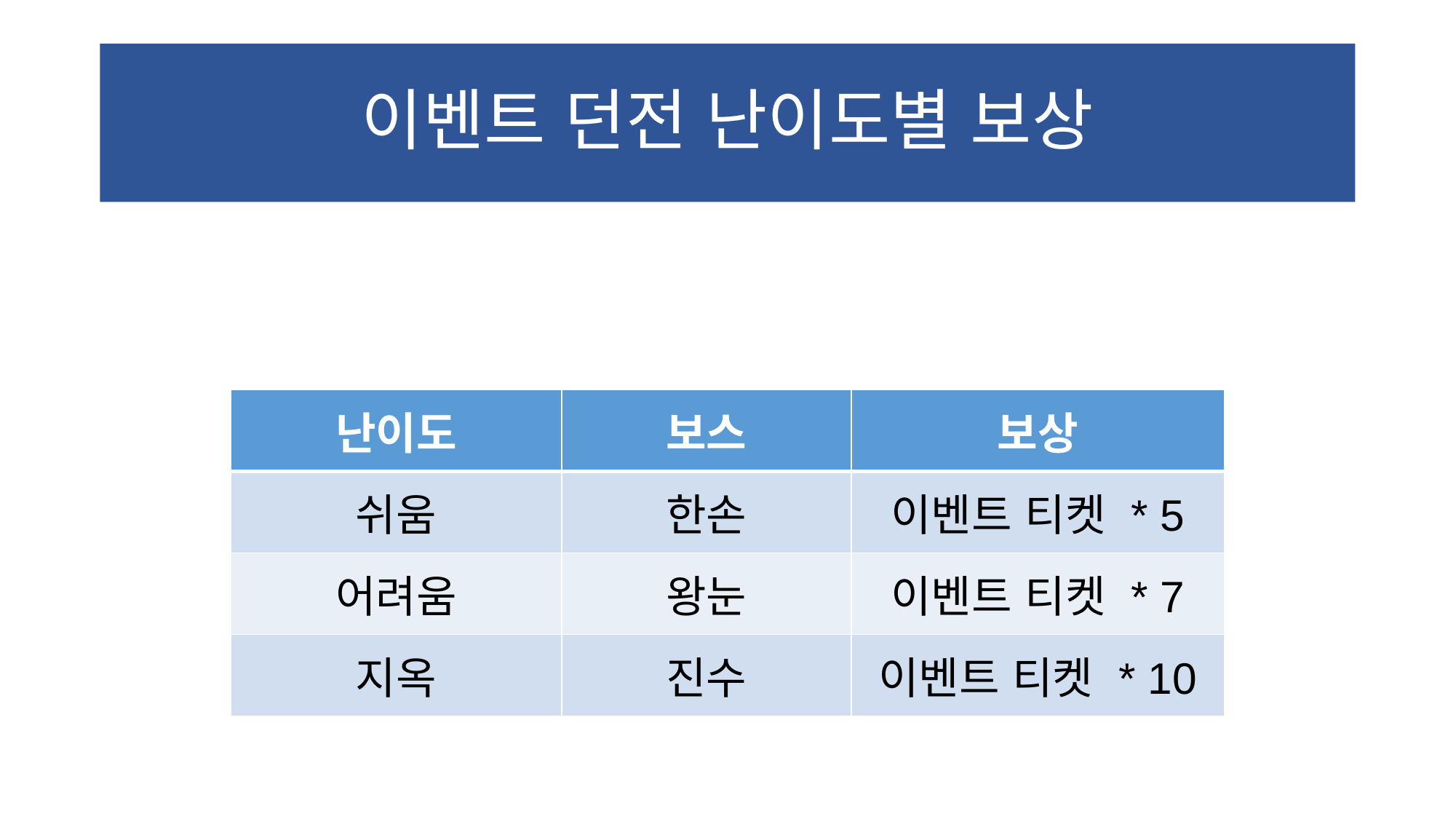

# 이벤트 던전 난이도별 보상
| 난이도 | 보스 | 보상 |
| --- | --- | --- |
| 쉬움 | 한손 | 이벤트 티켓 \* 5 |
| 어려움 | 왕눈 | 이벤트 티켓 \* 7 |
| 지옥 | 진수 | 이벤트 티켓 \* 10 |